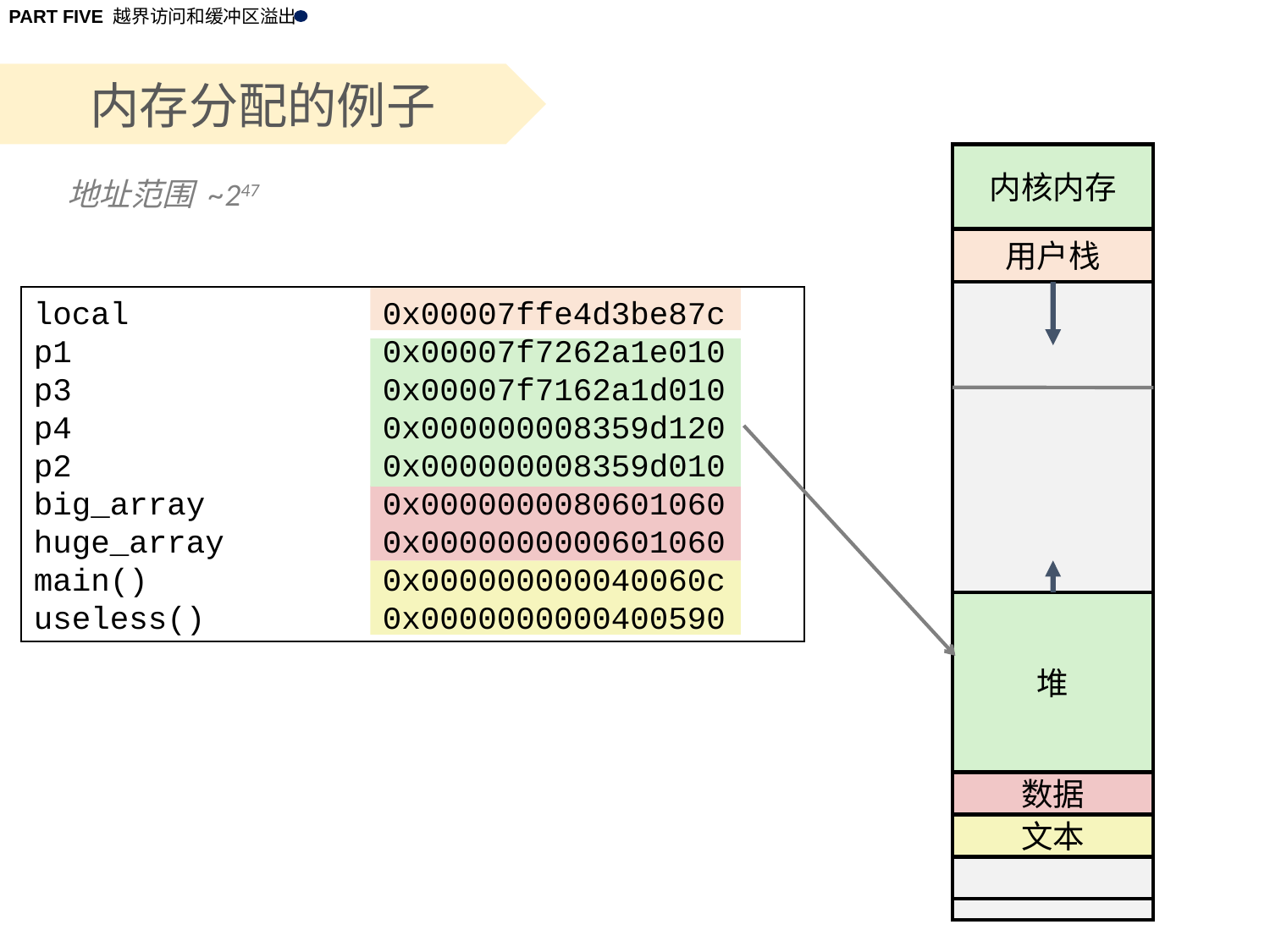

PART FIVE 越界访问和缓冲区溢出

内存分配的例子

内核内存

地址范围 ~247
用户栈

local	0x00007ffe4d3be87c
p1 	0x00007f7262a1e010
p3 	0x00007f7162a1d010
p4	0x000000008359d120
p2	0x000000008359d010
big_array 	0x0000000080601060
huge_array 	0x0000000000601060
main()	0x000000000040060c
useless() 	0x0000000000400590

共享库

堆

         堆
数据
        数据
文本
        文本